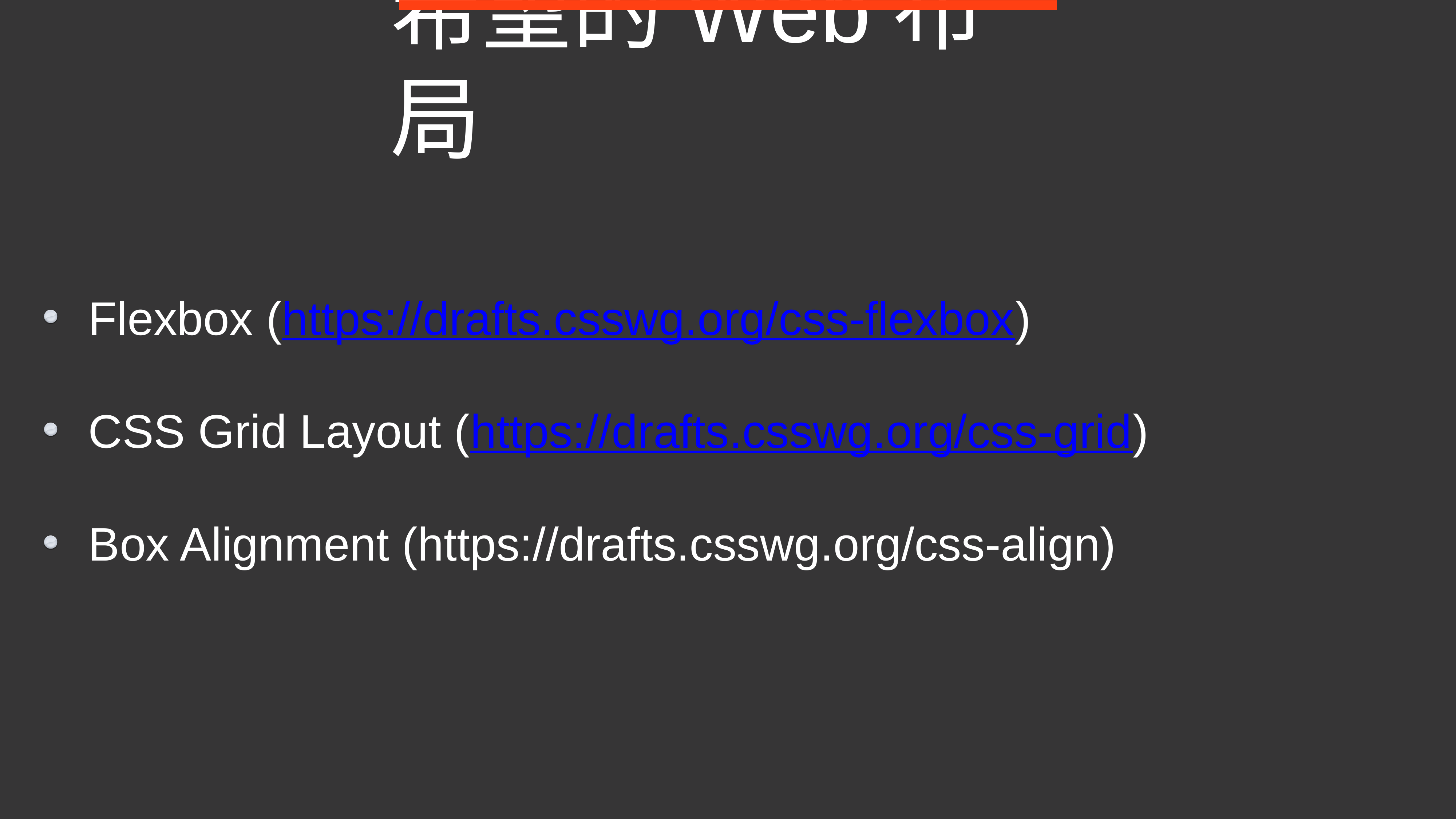

希望的Web布局
Flexbox (https://drafts.csswg.org/css-flexbox)

CSS Grid Layout (https://drafts.csswg.org/css-grid)

Box Alignment (https://drafts.csswg.org/css-align)